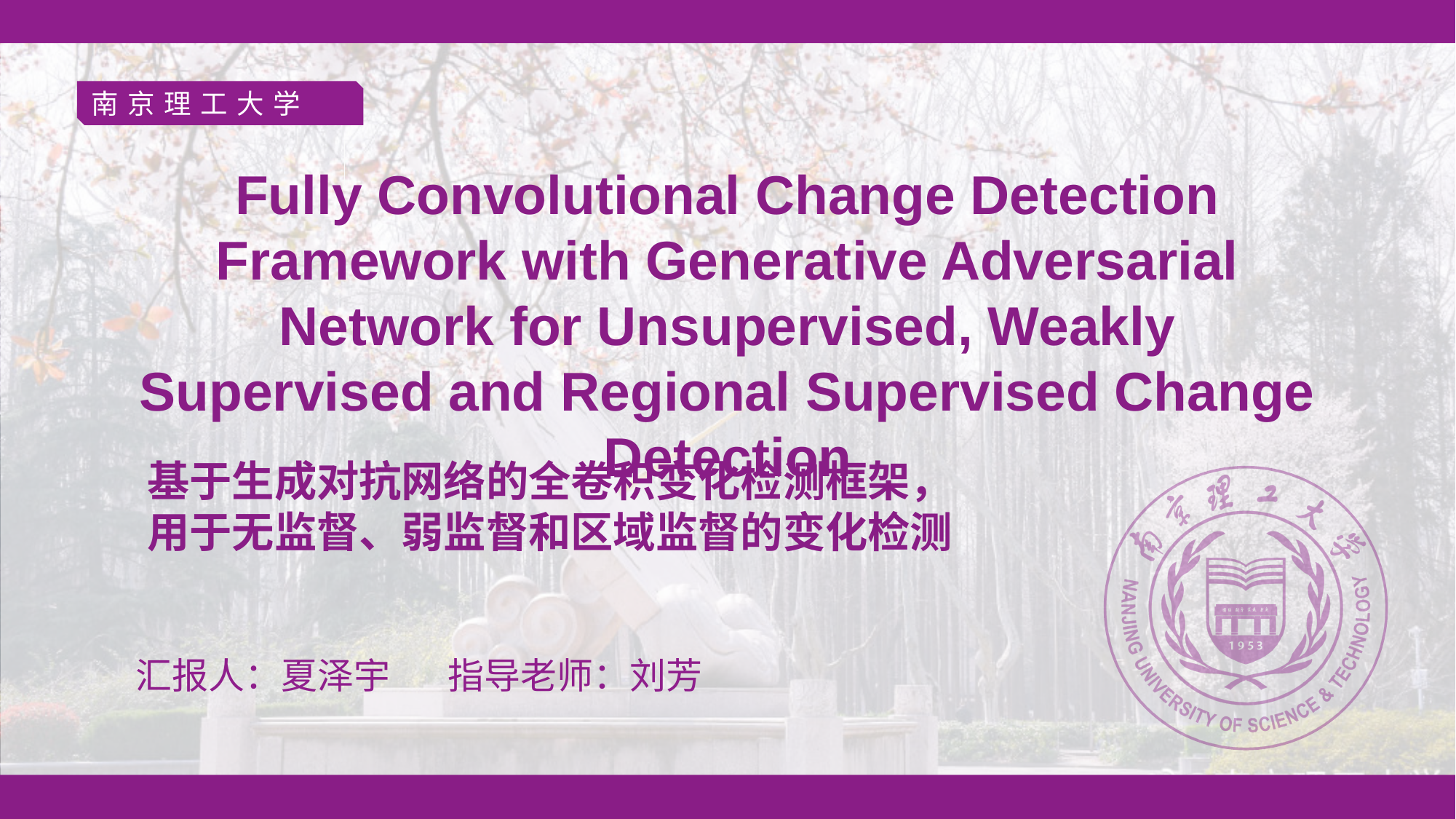

南京理工大学
Fully Convolutional Change Detection Framework with Generative Adversarial Network for Unsupervised, Weakly Supervised and Regional Supervised Change Detection
基于生成对抗网络的全卷积变化检测框架，用于无监督、弱监督和区域监督的变化检测

汇报人：夏泽宇       指导老师：刘芳